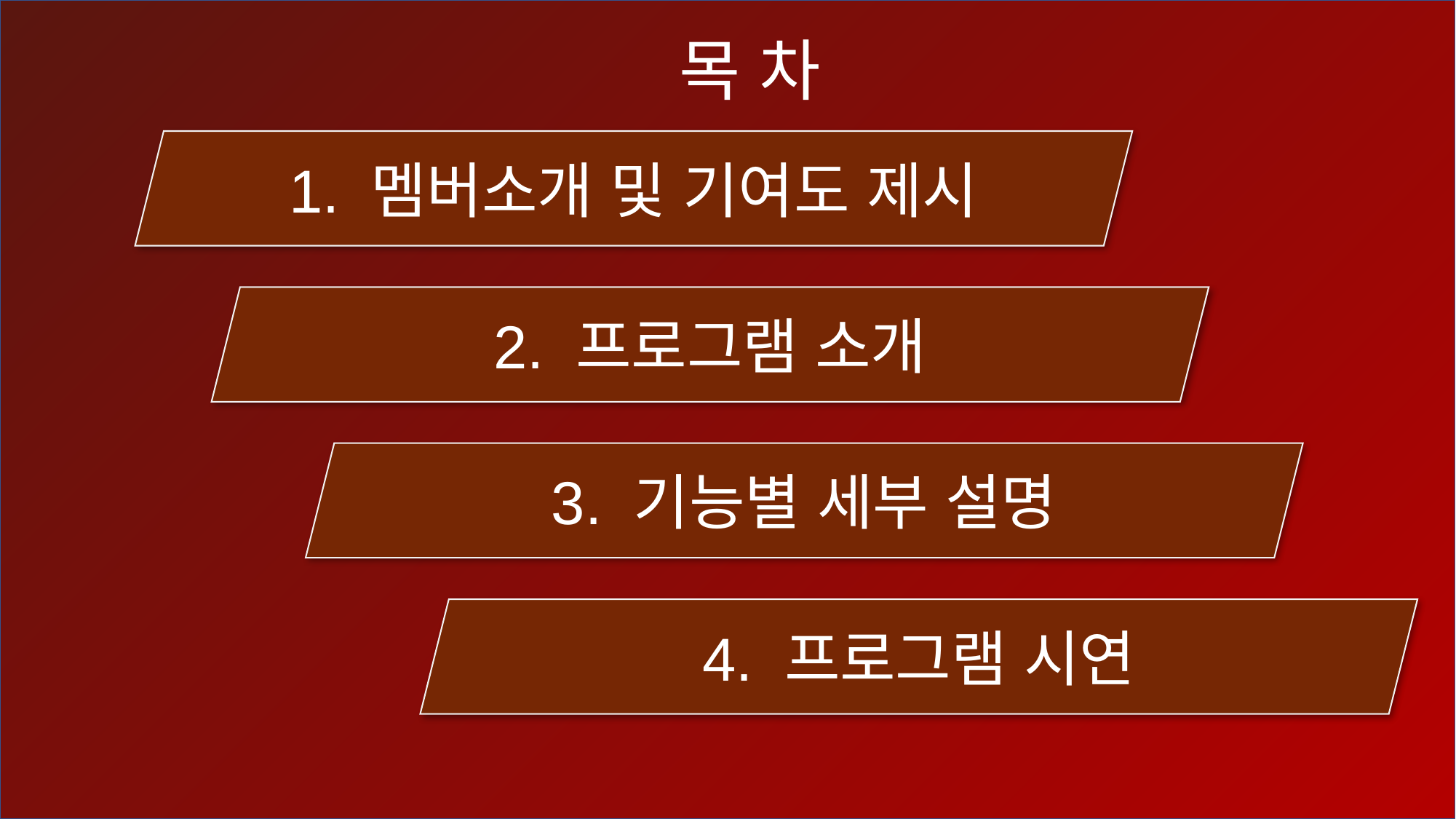

목 차
1. 멤버소개 및 기여도 제시
2. 프로그램 소개
3. 기능별 세부 설명
4. 프로그램 시연